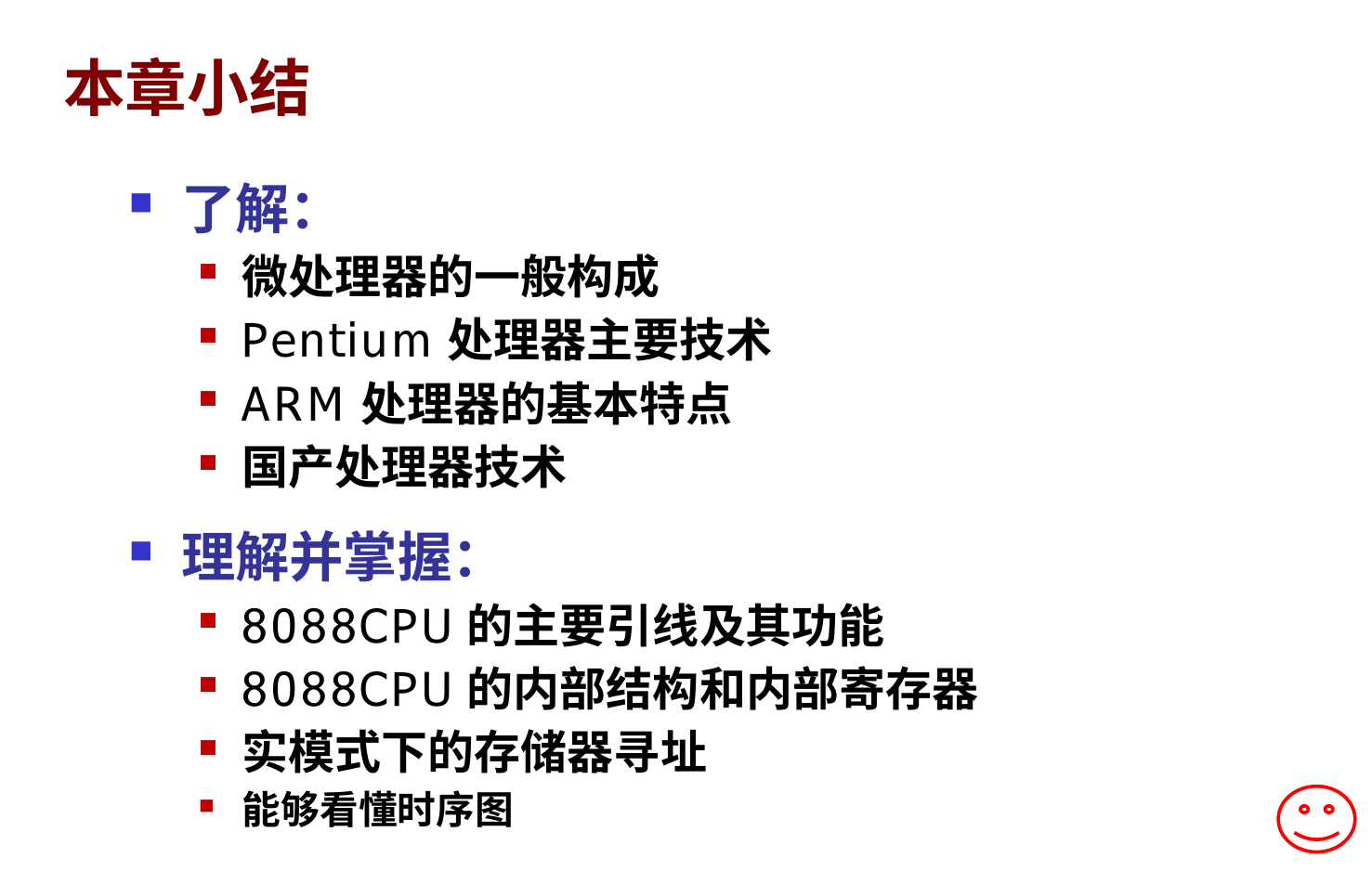

# 本章小结
了解：
微处理器的一般构成
Pentium处理器主要技术
ARM处理器的基本特点
国产处理器技术
理解并掌握：
8088CPU的主要引线及其功能
8088CPU的内部结构和内部寄存器
实模式下的存储器寻址
能够看懂时序图